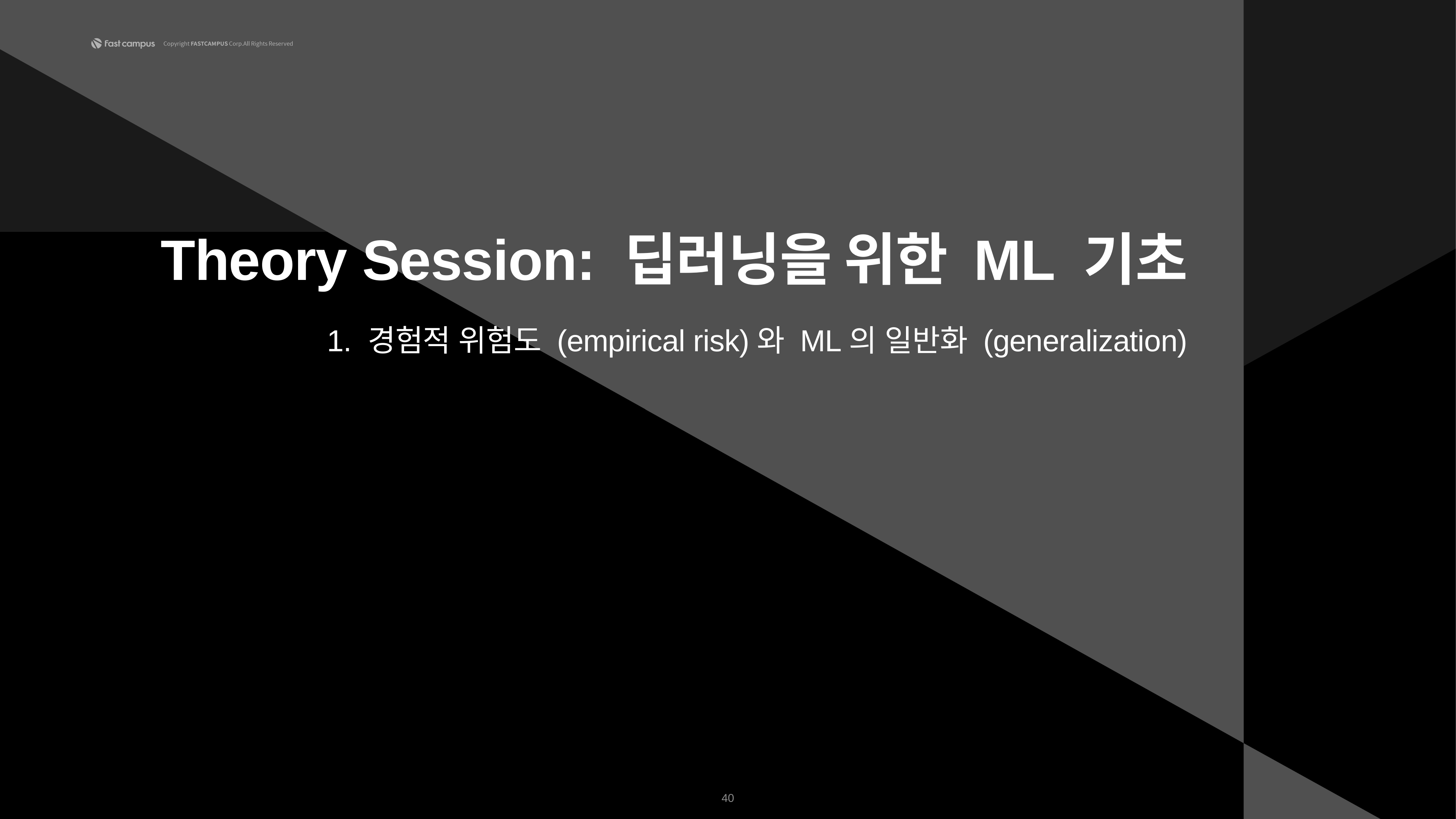

Theory Session: 딥러닝을 위한 ML 기초

1. 경험적 위험도 (empirical risk)와 ML의 일반화 (generalization)
40